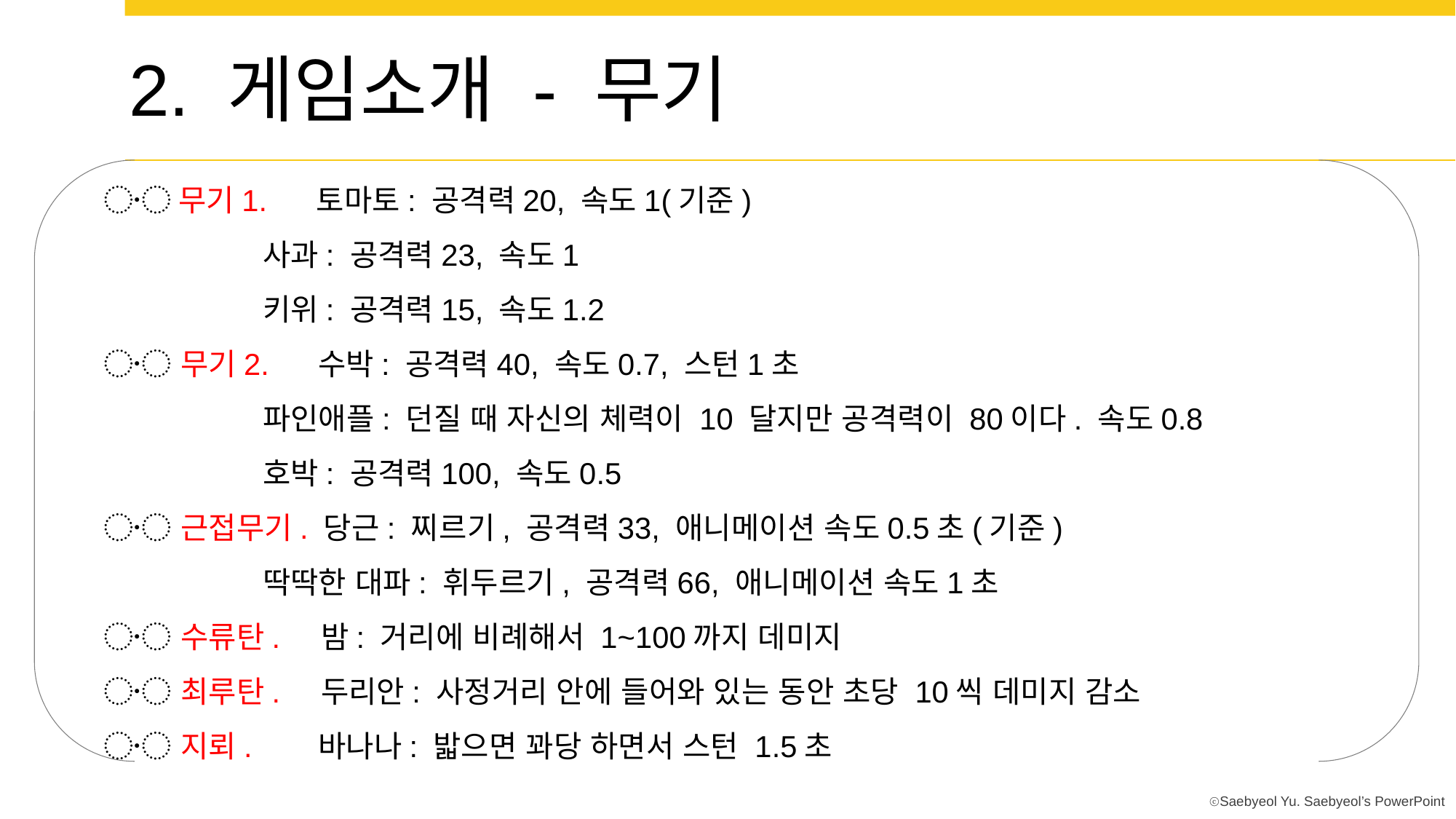

2. 게임소개 - 무기
〮 무기1.     토마토: 공격력20, 속도1(기준)
	     사과: 공격력23, 속도1
	     키위: 공격력15, 속도1.2
〮 무기2.     수박: 공격력40, 속도0.7, 스턴1초
	     파인애플: 던질 때 자신의 체력이 10 달지만 공격력이 80이다. 속도0.8
	     호박: 공격력100, 속도0.5
〮 근접무기. 당근: 찌르기, 공격력33, 애니메이션 속도0.5초(기준)
	     딱딱한 대파: 휘두르기, 공격력66, 애니메이션 속도1초
〮 수류탄.    밤: 거리에 비례해서 1~100까지 데미지
〮 최루탄.    두리안: 사정거리 안에 들어와 있는 동안 초당 10씩 데미지 감소
〮 지뢰.       바나나: 밟으면 꽈당 하면서 스턴 1.5초